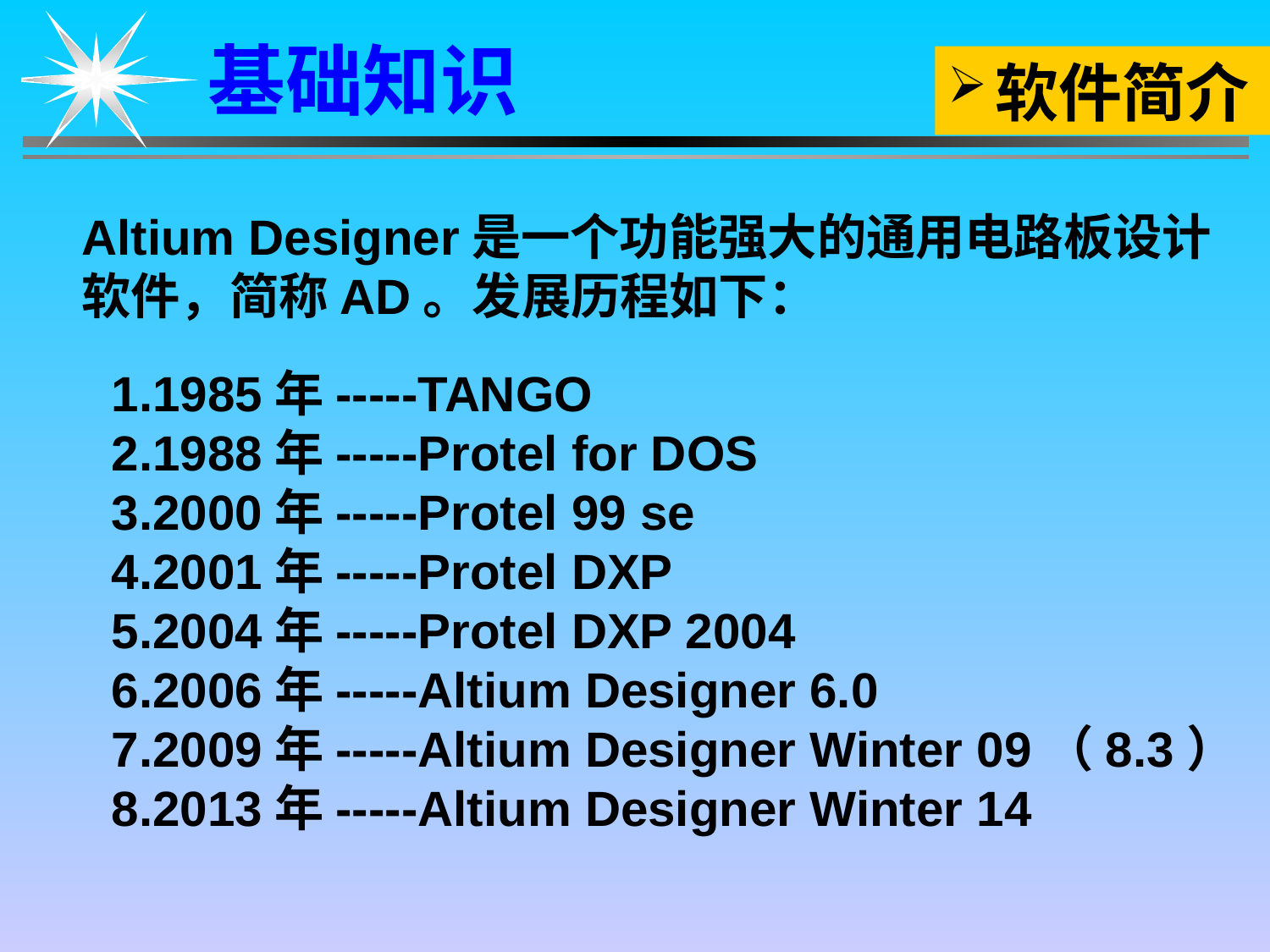

基础知识
软件简介
Altium Designer是一个功能强大的通用电路板设计
软件，简称AD。发展历程如下：
1.1985年-----TANGO
2.1988年-----Protel for DOS
3.2000年-----Protel 99 se
4.2001年-----Protel DXP
5.2004年-----Protel DXP 2004
6.2006年-----Altium Designer 6.0
7.2009年-----Altium Designer Winter 09（8.3）
8.2013年-----Altium Designer Winter 14